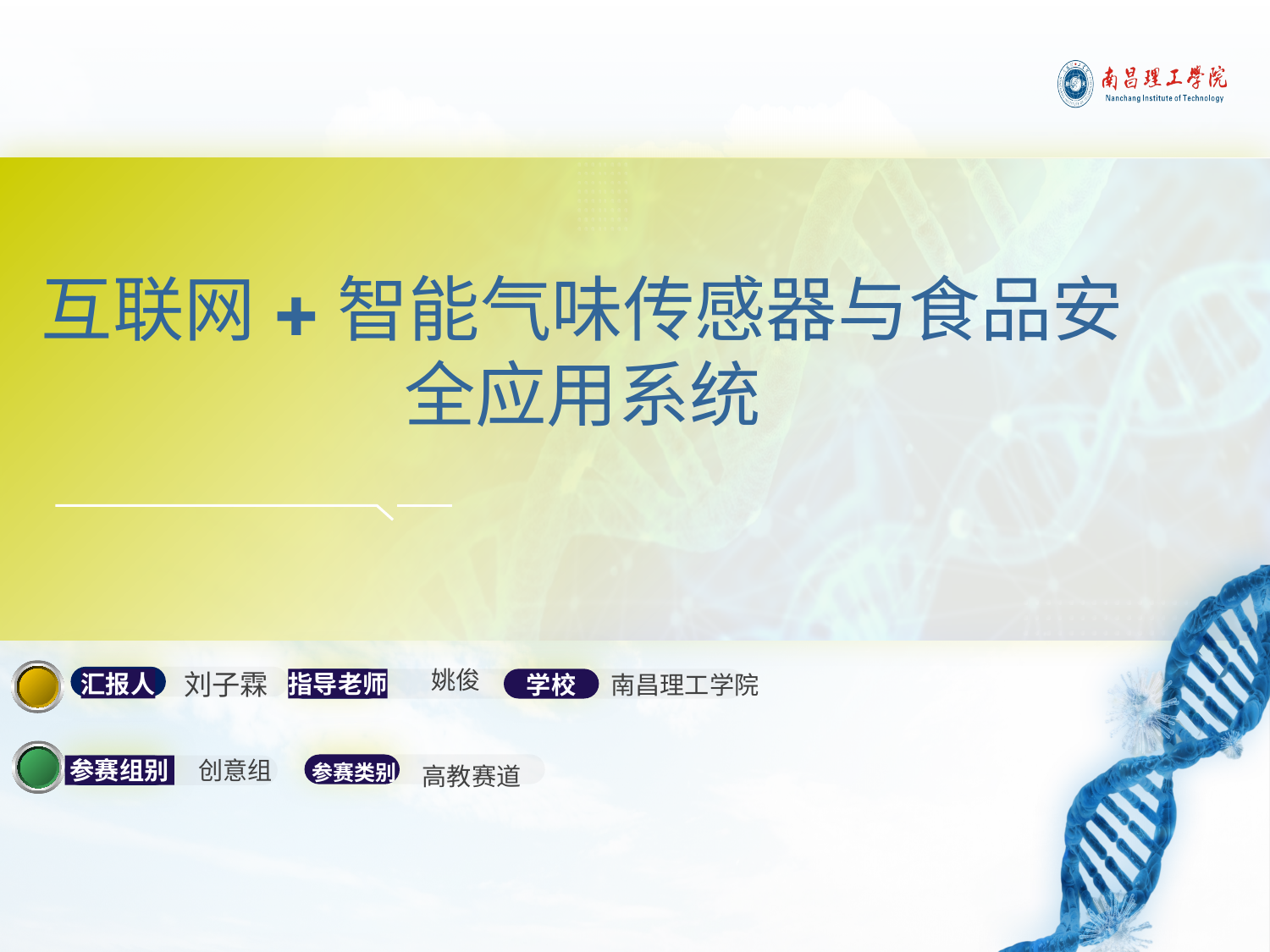

互联网+智能气味传感器与食品安全应用系统

姚俊
指导老师

刘子霖
汇报人

学校
南昌理工学院

参赛类别
高教赛道
参赛组别

创意组